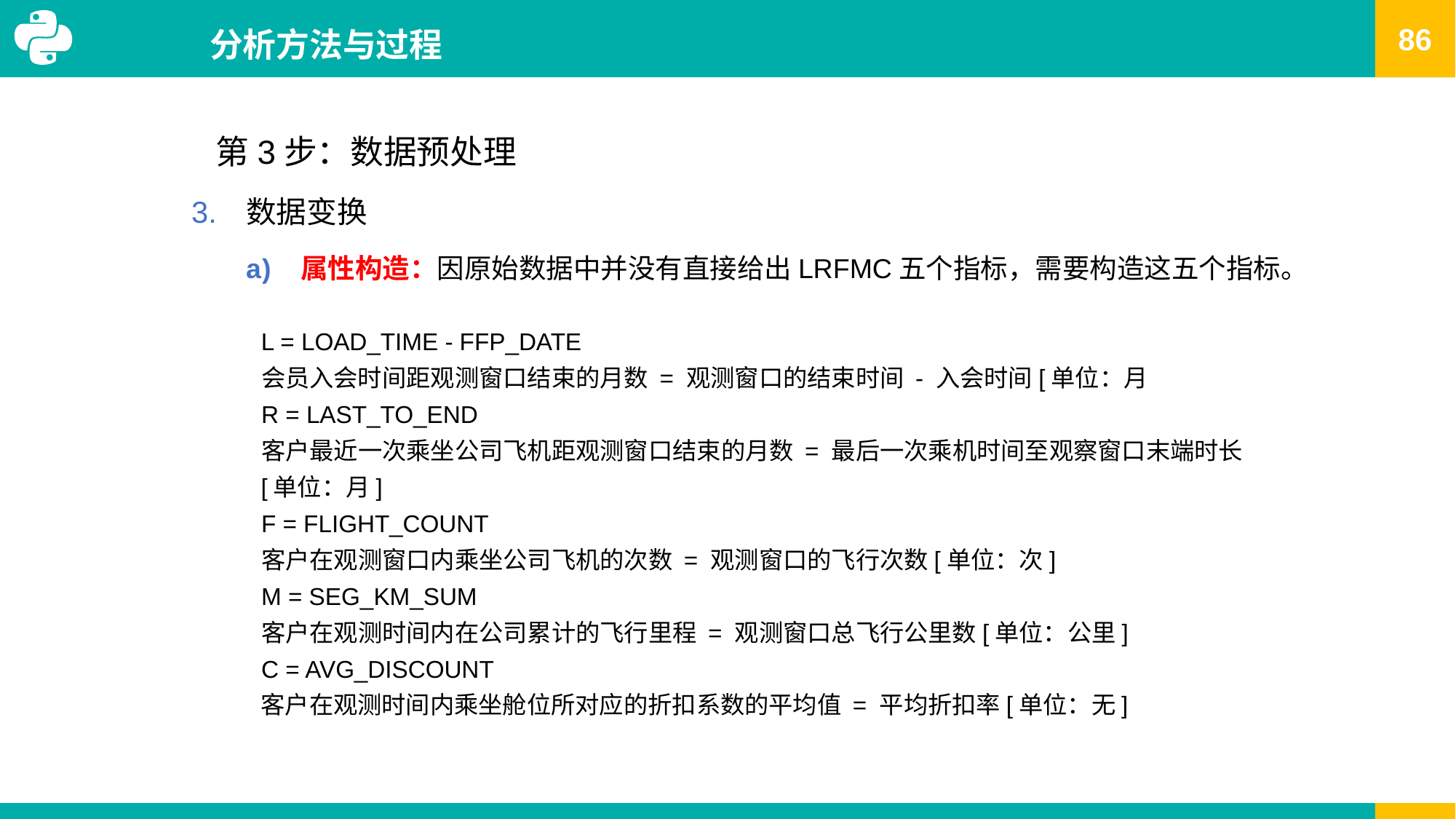

# 分析方法与过程

第3步：数据预处理
数据变换
属性构造：因原始数据中并没有直接给出LRFMC五个指标，需要构造这五个指标。

L = LOAD_TIME - FFP_DATE
会员入会时间距观测窗口结束的月数 = 观测窗口的结束时间 - 入会时间[单位：月
R = LAST_TO_END
客户最近一次乘坐公司飞机距观测窗口结束的月数 = 最后一次乘机时间至观察窗口末端时长[单位：月]
F = FLIGHT_COUNT
客户在观测窗口内乘坐公司飞机的次数 = 观测窗口的飞行次数[单位：次]
M = SEG_KM_SUM
客户在观测时间内在公司累计的飞行里程 = 观测窗口总飞行公里数[单位：公里]
C = AVG_DISCOUNT
客户在观测时间内乘坐舱位所对应的折扣系数的平均值 = 平均折扣率[单位：无]